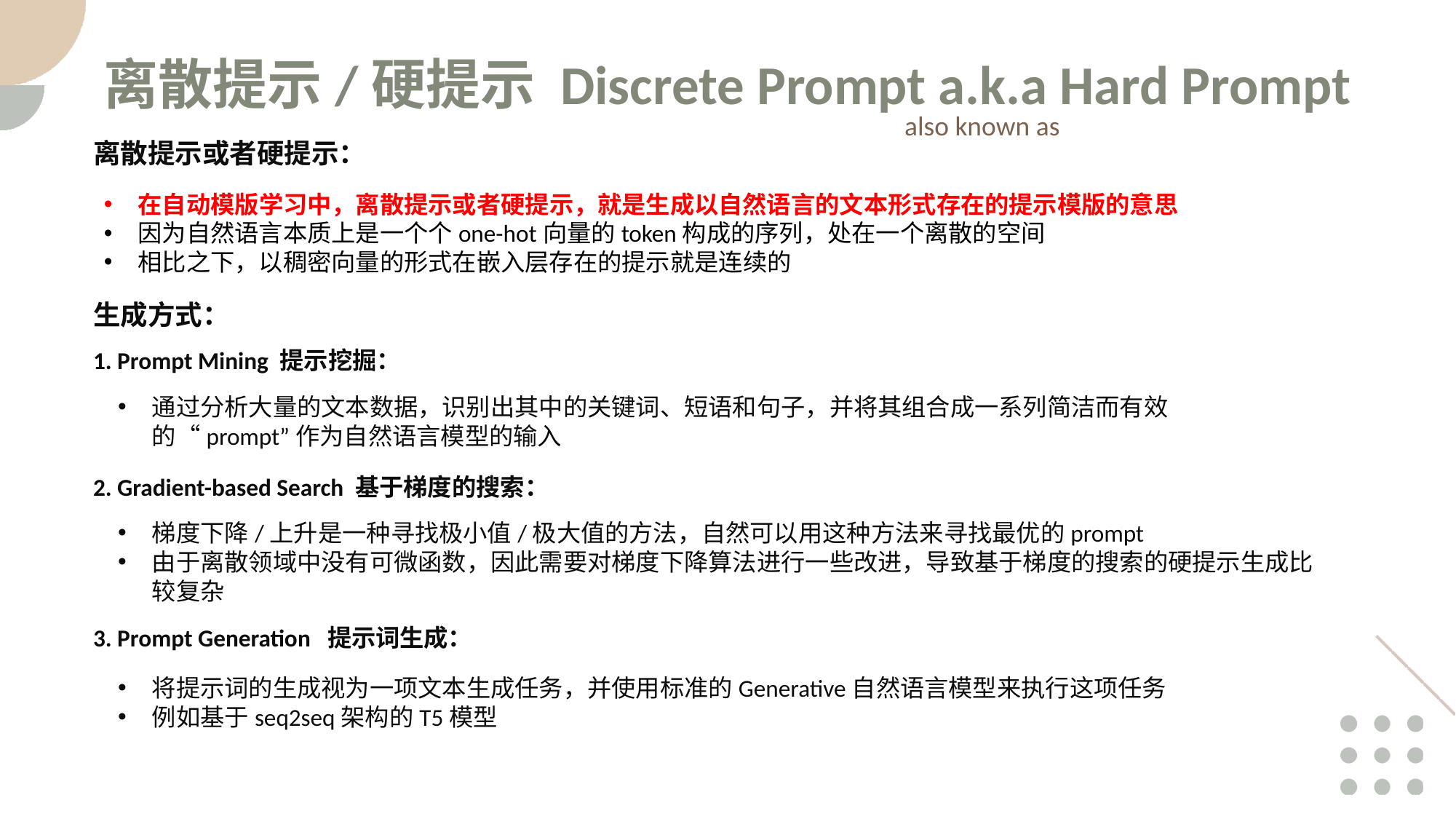

离散提示/硬提示 Discrete Prompt a.k.a Hard Prompt
also known as
离散提示或者硬提示：
在自动模版学习中，离散提示或者硬提示，就是生成以自然语言的文本形式存在的提示模版的意思
因为自然语言本质上是一个个one-hot向量的token构成的序列，处在一个离散的空间
相比之下，以稠密向量的形式在嵌入层存在的提示就是连续的
生成方式：
1. Prompt Mining 提示挖掘：
通过分析大量的文本数据，识别出其中的关键词、短语和句子，并将其组合成一系列简洁而有效的“prompt”作为自然语言模型的输入
2. Gradient-based Search 基于梯度的搜索：
梯度下降/上升是一种寻找极小值/极大值的方法，自然可以用这种方法来寻找最优的prompt
由于离散领域中没有可微函数，因此需要对梯度下降算法进行一些改进，导致基于梯度的搜索的硬提示生成比较复杂
3. Prompt Generation  提示词生成：
将提示词的生成视为一项文本生成任务，并使用标准的Generative自然语言模型来执行这项任务
例如基于seq2seq架构的T5模型